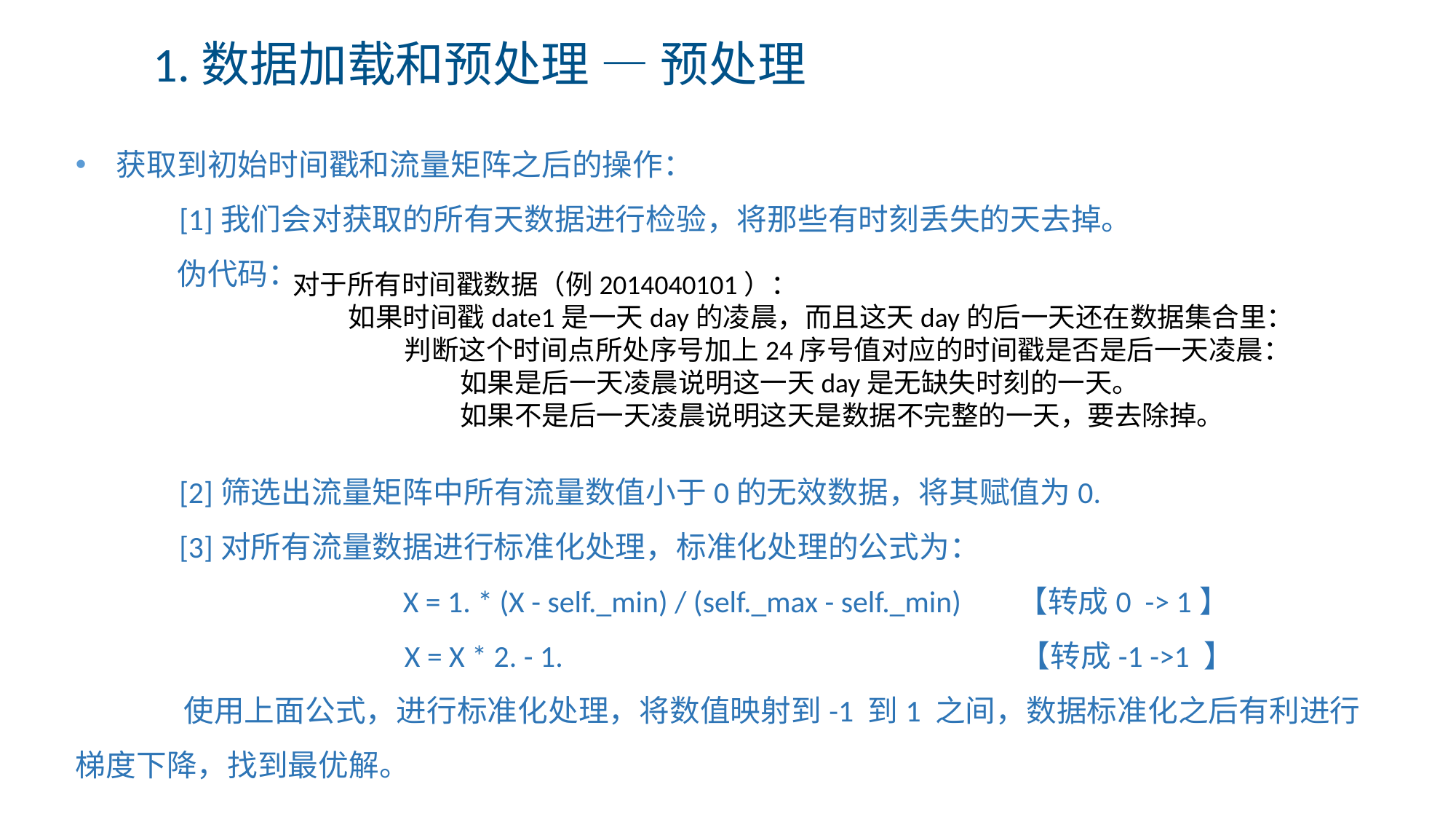

1.数据加载和预处理 — 预处理

获取到初始时间戳和流量矩阵之后的操作：
               [1]我们会对获取的所有天数据进行检验，将那些有时刻丢失的天去掉。
              伪代码：

               [2]筛选出流量矩阵中所有流量数值小于0的无效数据，将其赋值为0.
               [3]对所有流量数据进行标准化处理，标准化处理的公式为：
        			X = 1. * (X - self._min) / (self._max - self._min)       【转成0  -> 1】
       		                X = X * 2. - 1.                                                                 【转成-1 ->1 】
               使用上面公式，进行标准化处理，将数值映射到-1 到1 之间，数据标准化之后有利进行梯度下降，找到最优解。

对于所有时间戳数据（例2014040101）：
        如果时间戳date1是一天day的凌晨，而且这天day的后一天还在数据集合里：
                 判断这个时间点所处序号加上24序号值对应的时间戳是否是后一天凌晨：
                          如果是后一天凌晨说明这一天day是无缺失时刻的一天。
                          如果不是后一天凌晨说明这天是数据不完整的一天，要去除掉。